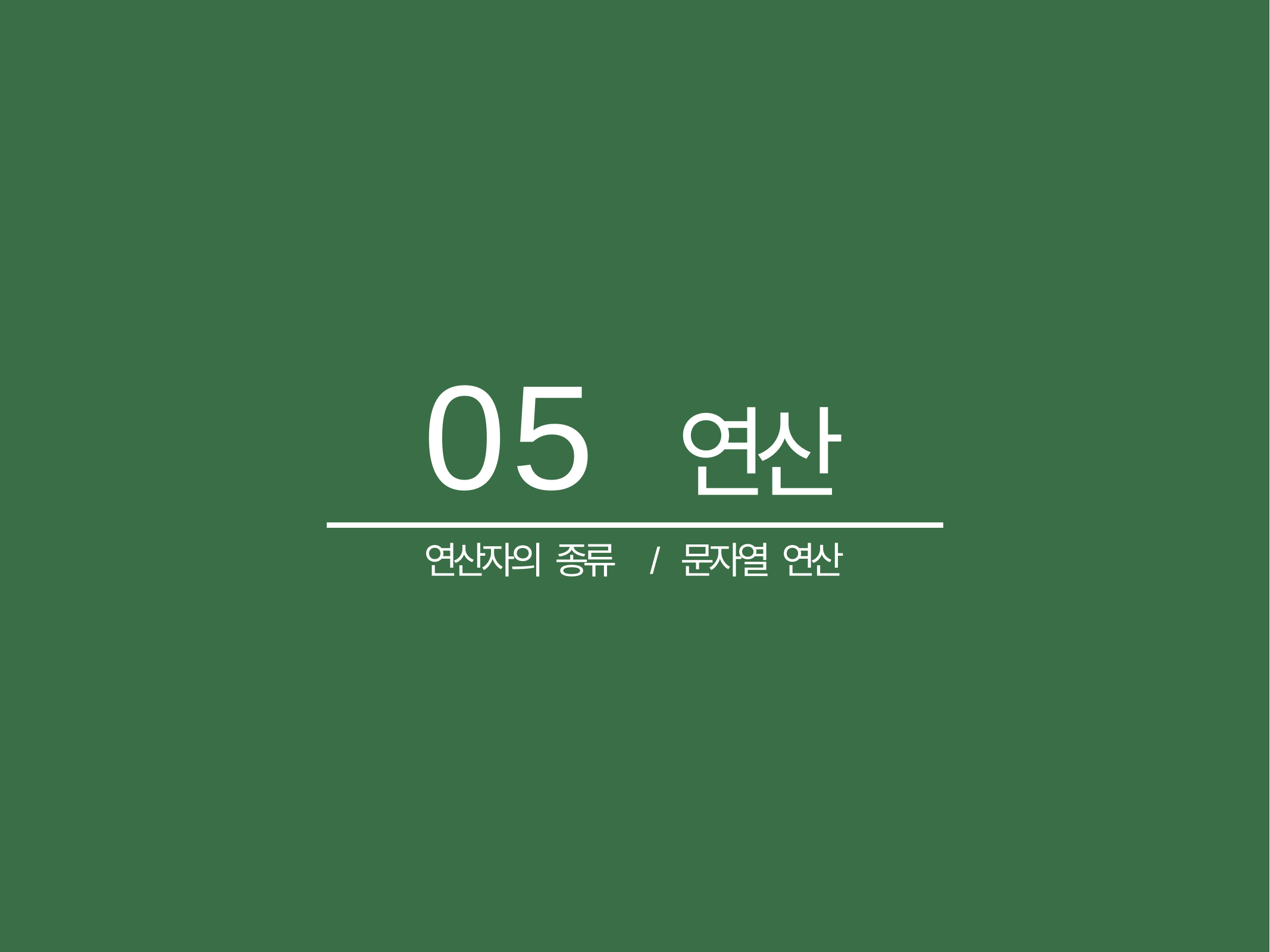

# 05 연산
연산자의 종류	/ 문자열 연산